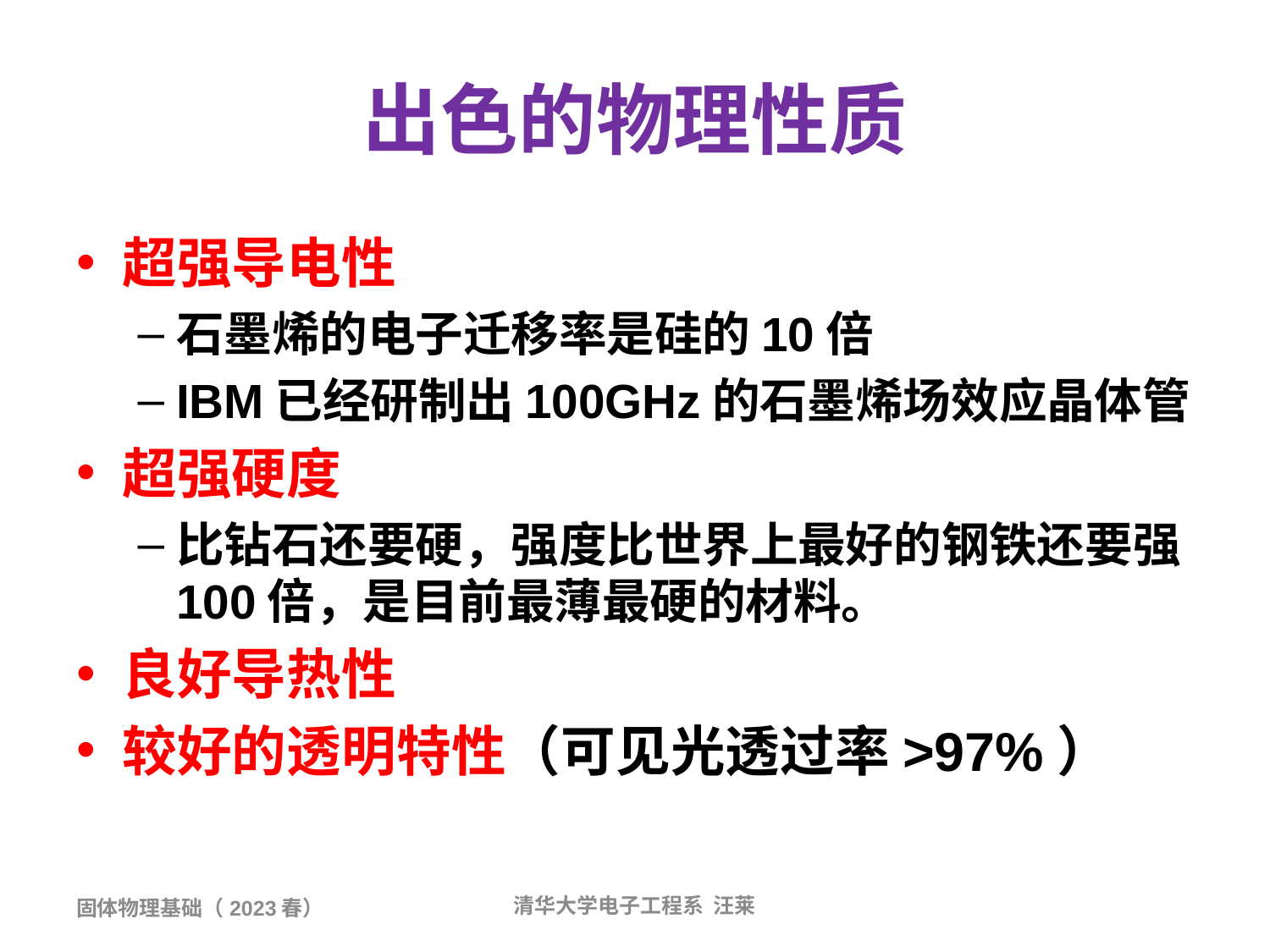

# 出色的物理性质
超强导电性
石墨烯的电子迁移率是硅的10倍
IBM已经研制出100GHz的石墨烯场效应晶体管
超强硬度
比钻石还要硬，强度比世界上最好的钢铁还要强100倍，是目前最薄最硬的材料。
良好导热性
较好的透明特性（可见光透过率>97%）
固体物理基础（2023春）
清华大学电子工程系  汪莱
21